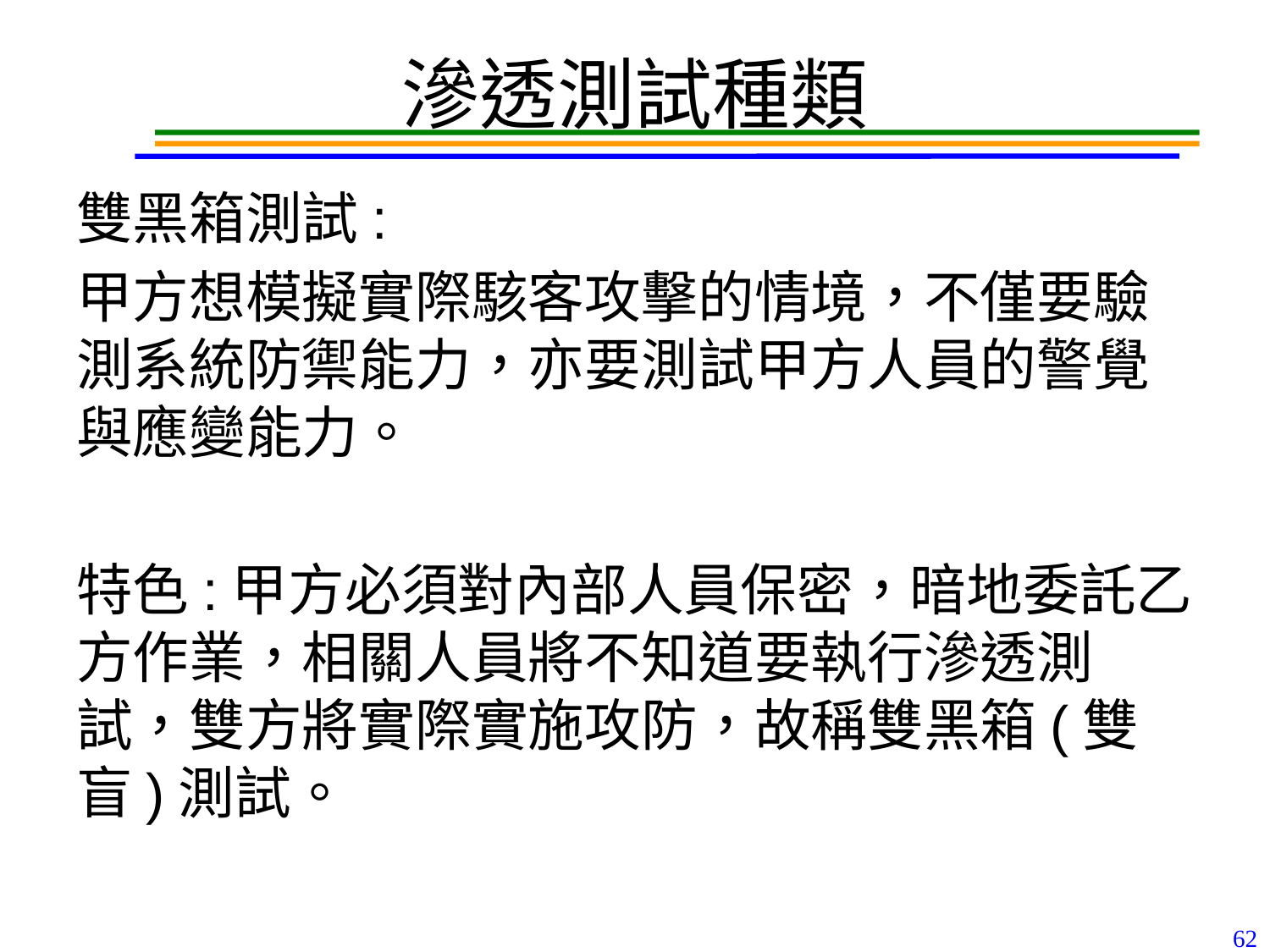

# 滲透測試種類
雙黑箱測試:
甲方想模擬實際駭客攻擊的情境，不僅要驗測系統防禦能力，亦要測試甲方人員的警覺與應變能力。

特色:甲方必須對內部人員保密，暗地委託乙方作業，相關人員將不知道要執行滲透測試，雙方將實際實施攻防，故稱雙黑箱(雙盲)測試。

62